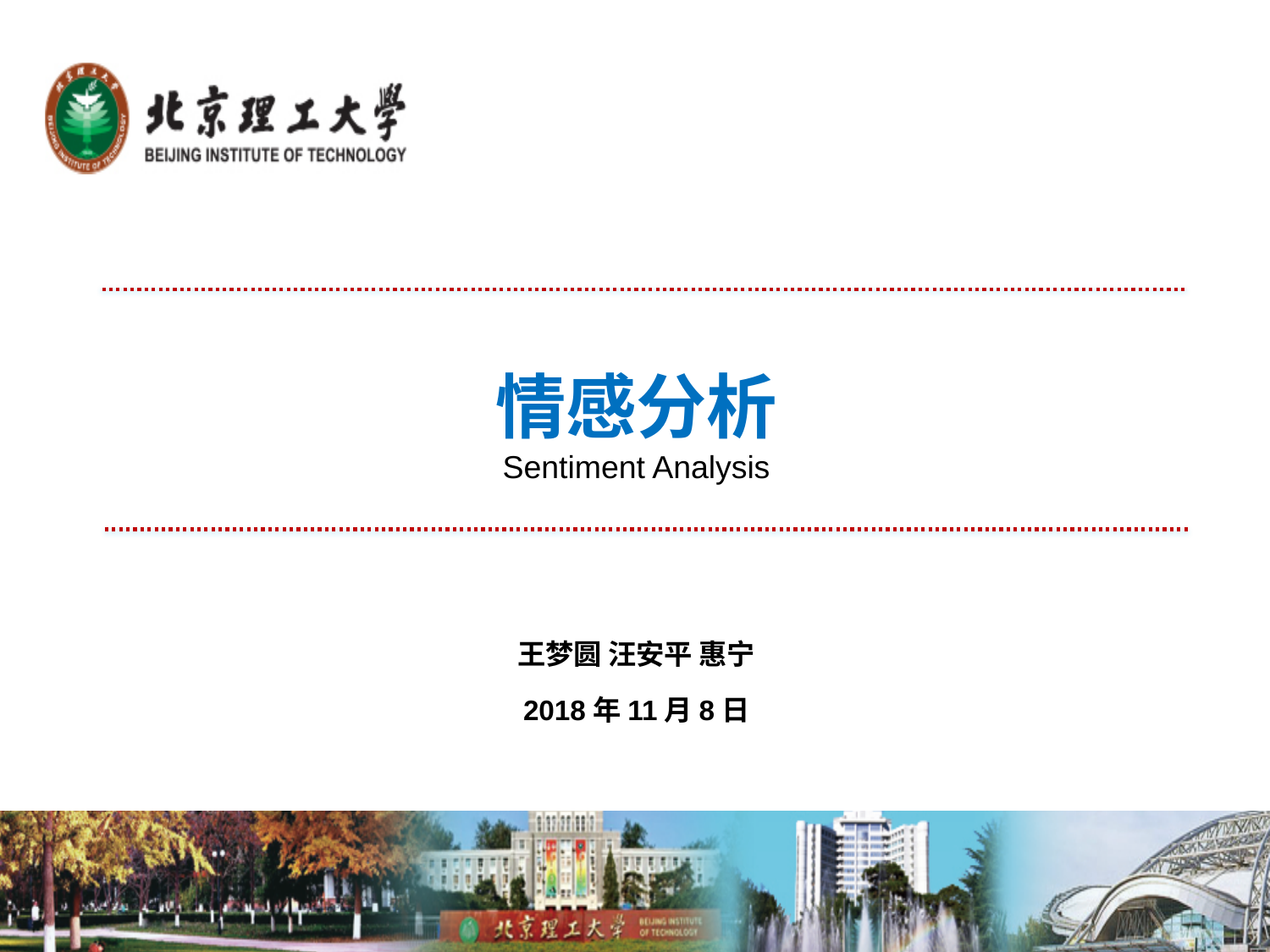

情感分析
Sentiment Analysis

王梦圆 汪安平 惠宁
2018年11月8日